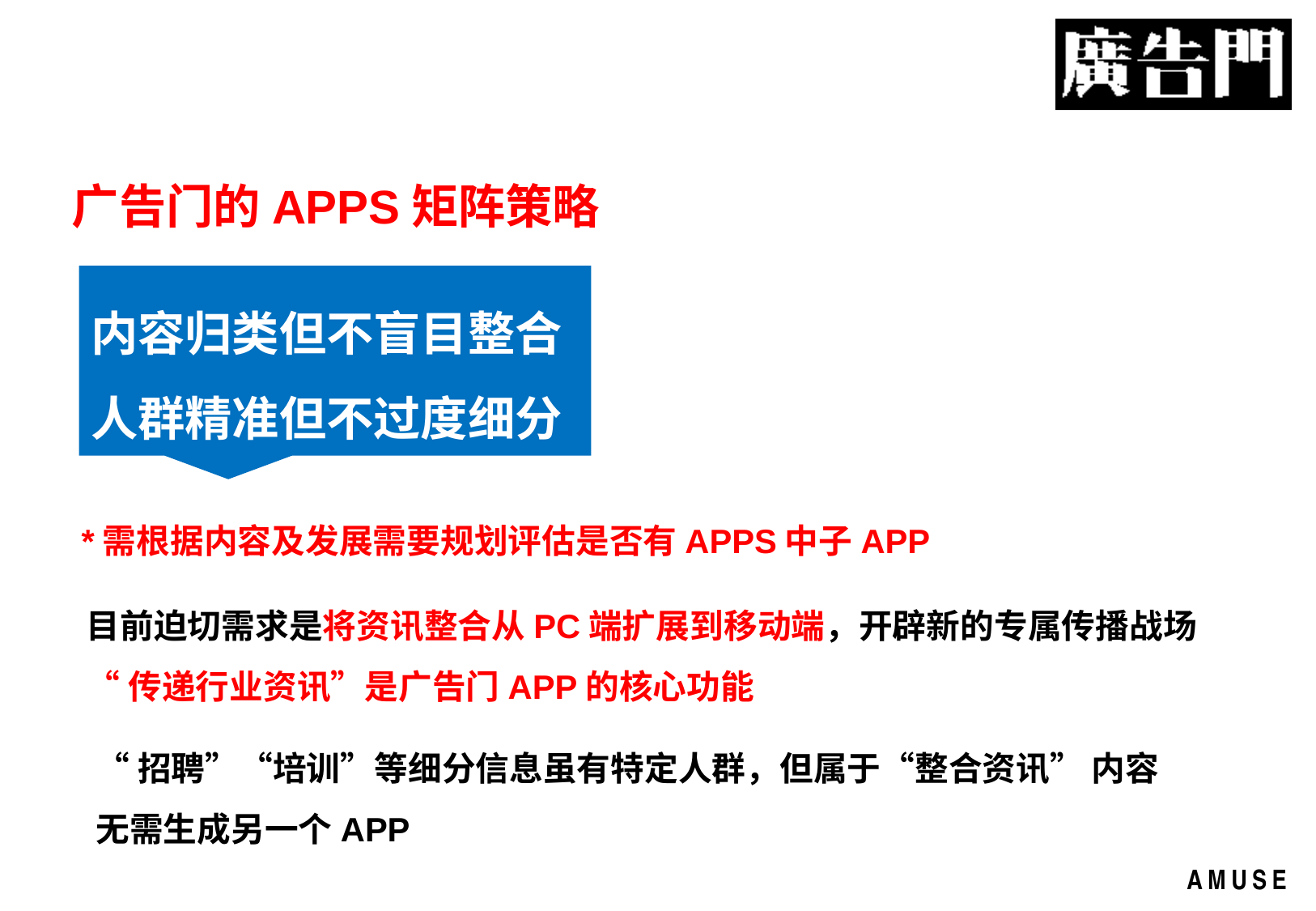

广告门的APPS矩阵策略
内容归类但不盲目整合
人群精准但不过度细分
*需根据内容及发展需要规划评估是否有APPS中子APP
目前迫切需求是将资讯整合从PC端扩展到移动端，开辟新的专属传播战场
“传递行业资讯”是广告门APP的核心功能
“招聘”“培训”等细分信息虽有特定人群，但属于“整合资讯” 内容
无需生成另一个APP